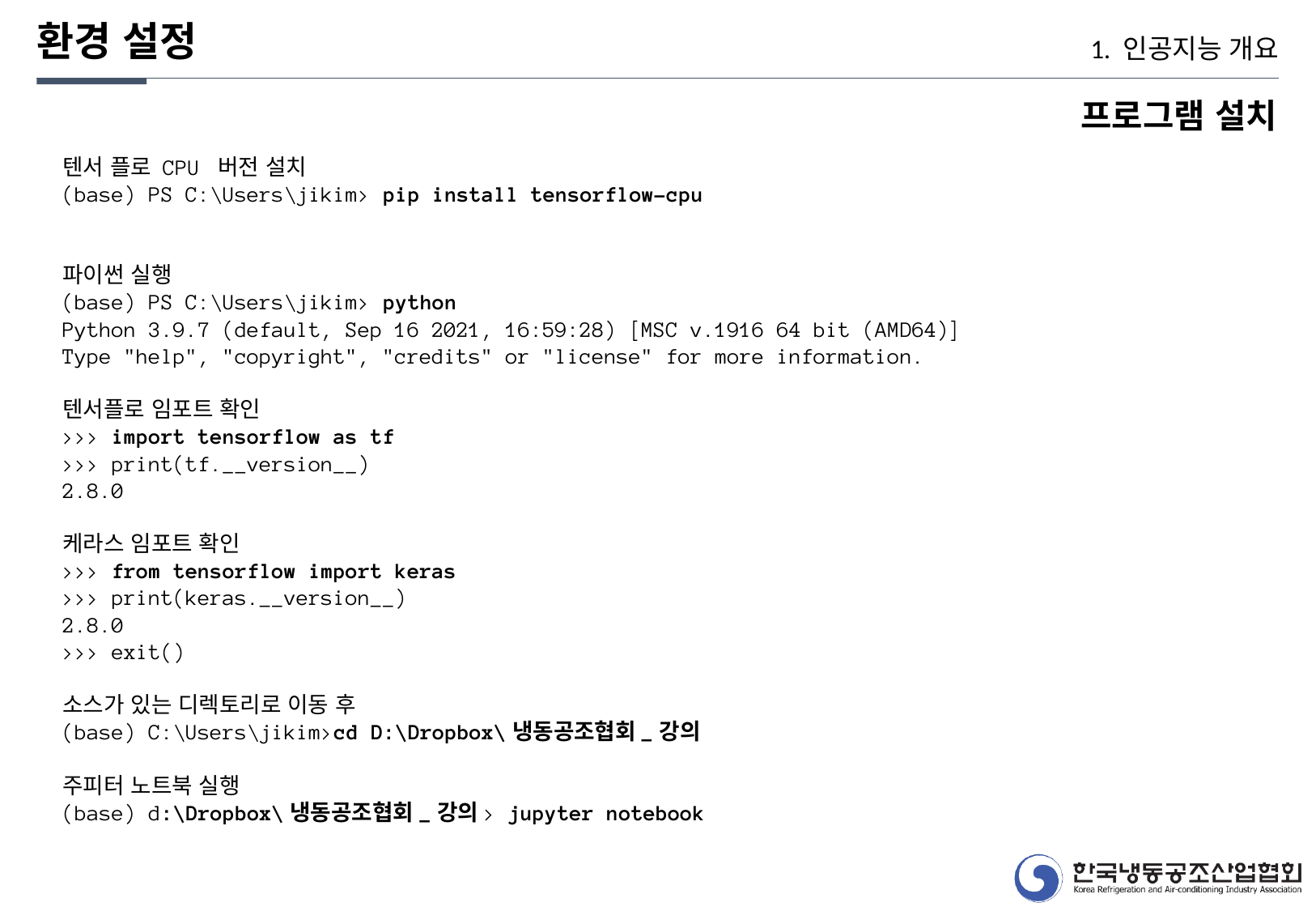

환경 설정

1. 인공지능 개요
프로그램 설치
텐서 플로 CPU 버전 설치
(base) PS C:\Users\jikim> pip install tensorflow-cpu

파이썬 실행
(base) PS C:\Users\jikim> python
Python 3.9.7 (default, Sep 16 2021, 16:59:28) [MSC v.1916 64 bit (AMD64)]
Type "help", "copyright", "credits" or "license" for more information.

텐서플로 임포트 확인
>>> import tensorflow as tf
>>> print(tf.__version__)
2.8.0

케라스 임포트 확인
>>> from tensorflow import keras
>>> print(keras.__version__)
2.8.0
>>> exit()

소스가 있는 디렉토리로 이동 후
(base) C:\Users\jikim>cd D:\Dropbox\냉동공조협회_강의

주피터 노트북 실행
(base) d:\Dropbox\냉동공조협회_강의> jupyter notebook